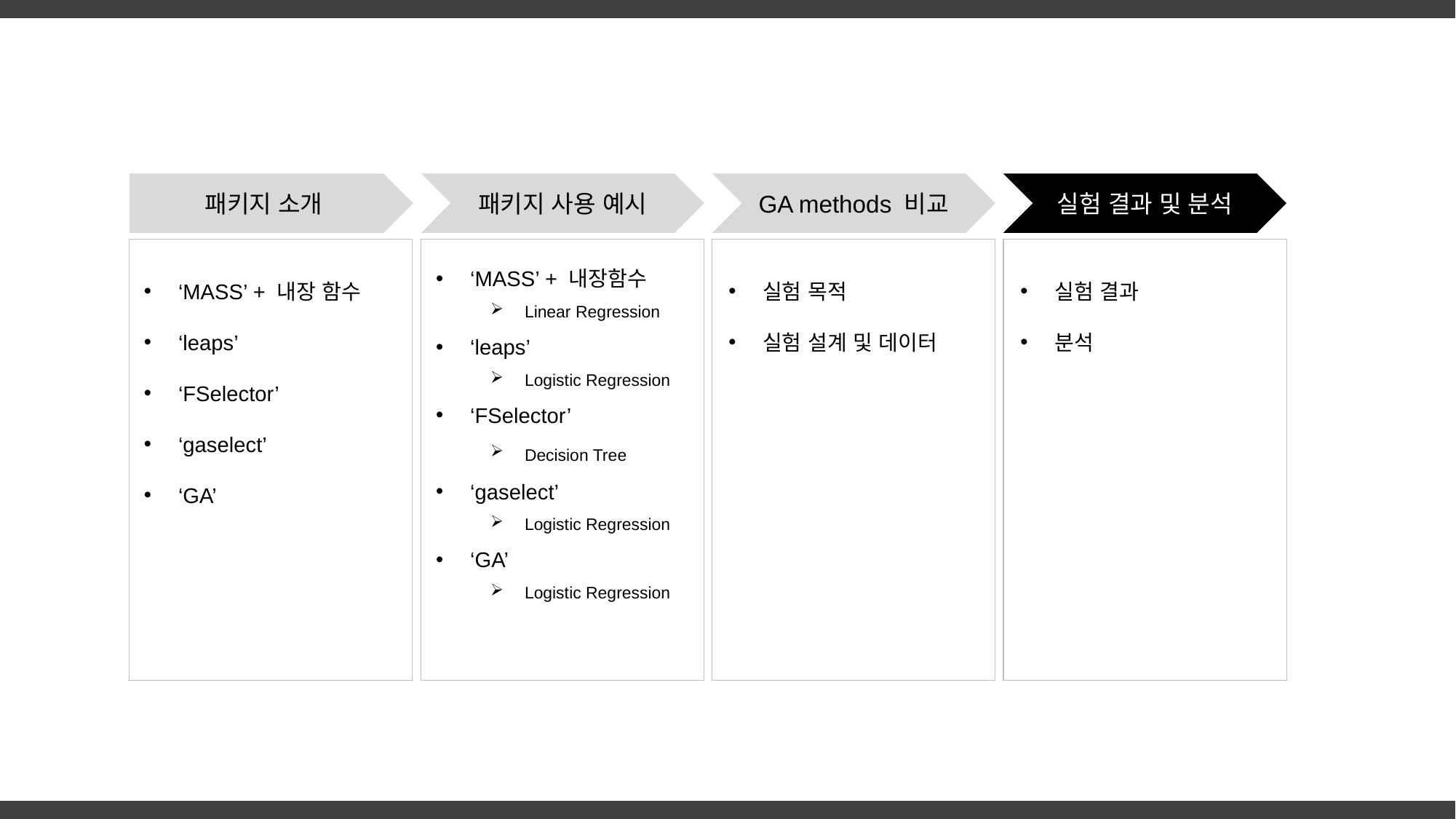

패키지 사용 예시
GA methods 비교
실험 결과 및 분석
패키지 소개

‘MASS’ + 내장 함수
‘leaps’
‘FSelector’
‘gaselect’
‘GA’
‘MASS’ + 내장함수
Linear Regression
‘leaps’
Logistic Regression
‘FSelector’
Decision Tree
‘gaselect’
Logistic Regression
‘GA’
Logistic Regression
실험 목적
실험 설계 및 데이터
실험 결과
분석
2014-2 Business Logistics Team Project